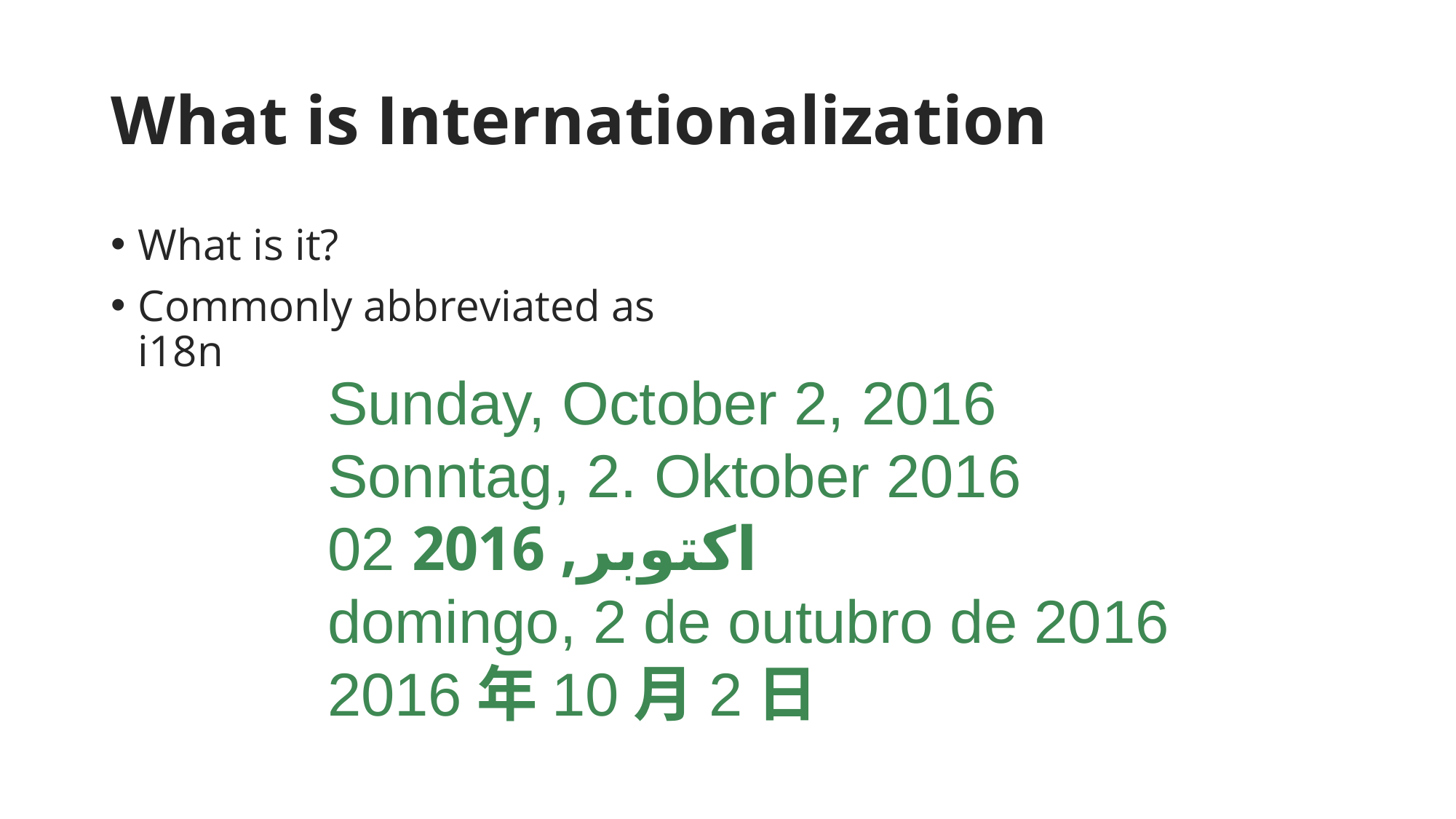

# What is Internationalization
What is it?
Commonly abbreviated as i18n
Sunday, October 2, 2016
Sonntag, 2. Oktober 2016
02 اکتوبر, 2016
domingo, 2 de outubro de 2016
2016年10月2日